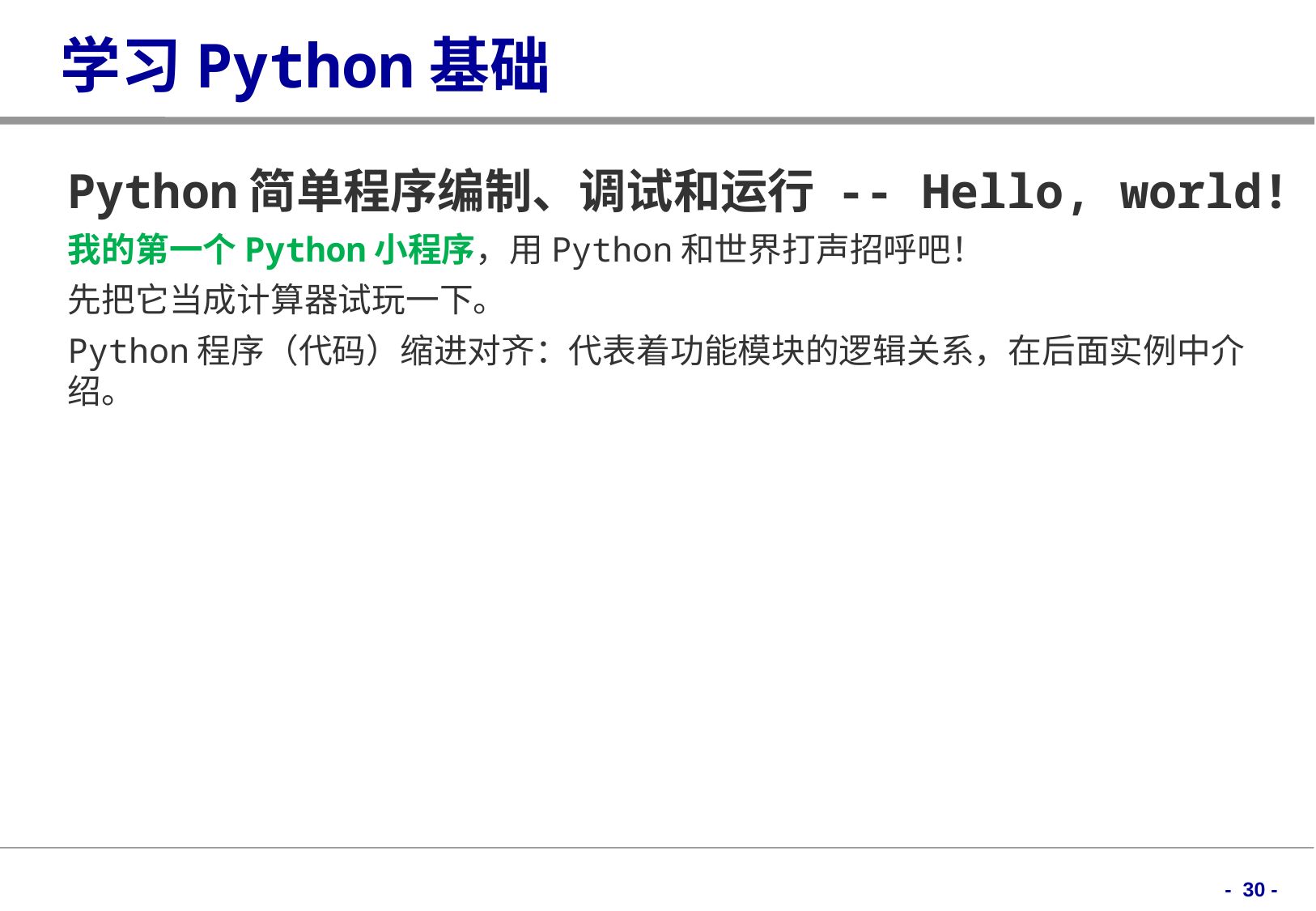

# 学习Python基础
Python简单程序编制、调试和运行 -- Hello, world!
我的第一个Python小程序，用Python和世界打声招呼吧！
先把它当成计算器试玩一下。
Python程序（代码）缩进对齐：代表着功能模块的逻辑关系，在后面实例中介绍。
-  30 -